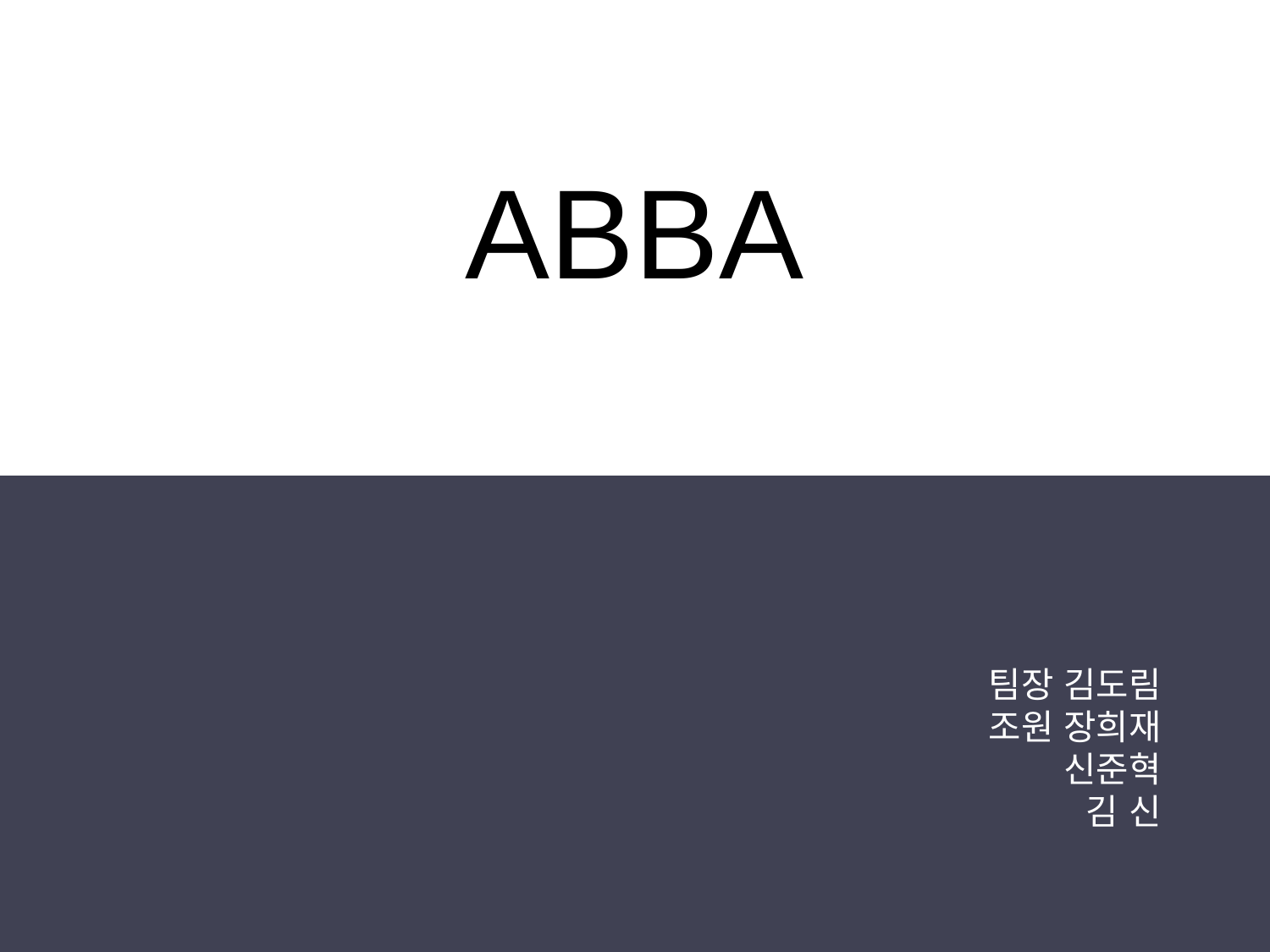

ABBA

팀장 김도림
조원 장희재
신준혁
김 신